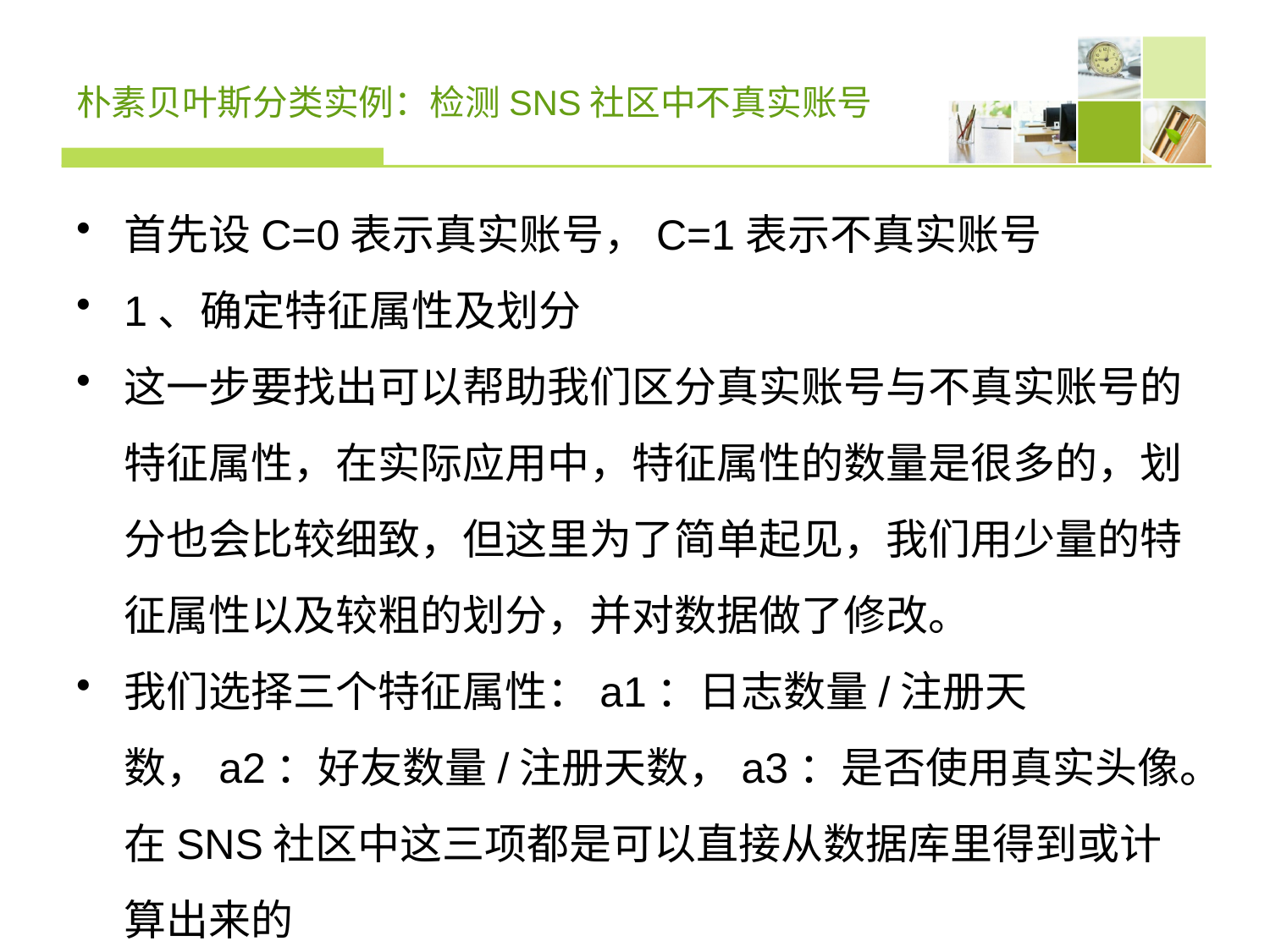

# 朴素贝叶斯分类实例：检测SNS社区中不真实账号
首先设C=0表示真实账号，C=1表示不真实账号
1、确定特征属性及划分
这一步要找出可以帮助我们区分真实账号与不真实账号的特征属性，在实际应用中，特征属性的数量是很多的，划分也会比较细致，但这里为了简单起见，我们用少量的特征属性以及较粗的划分，并对数据做了修改。
我们选择三个特征属性：a1：日志数量/注册天数，a2：好友数量/注册天数，a3：是否使用真实头像。在SNS社区中这三项都是可以直接从数据库里得到或计算出来的